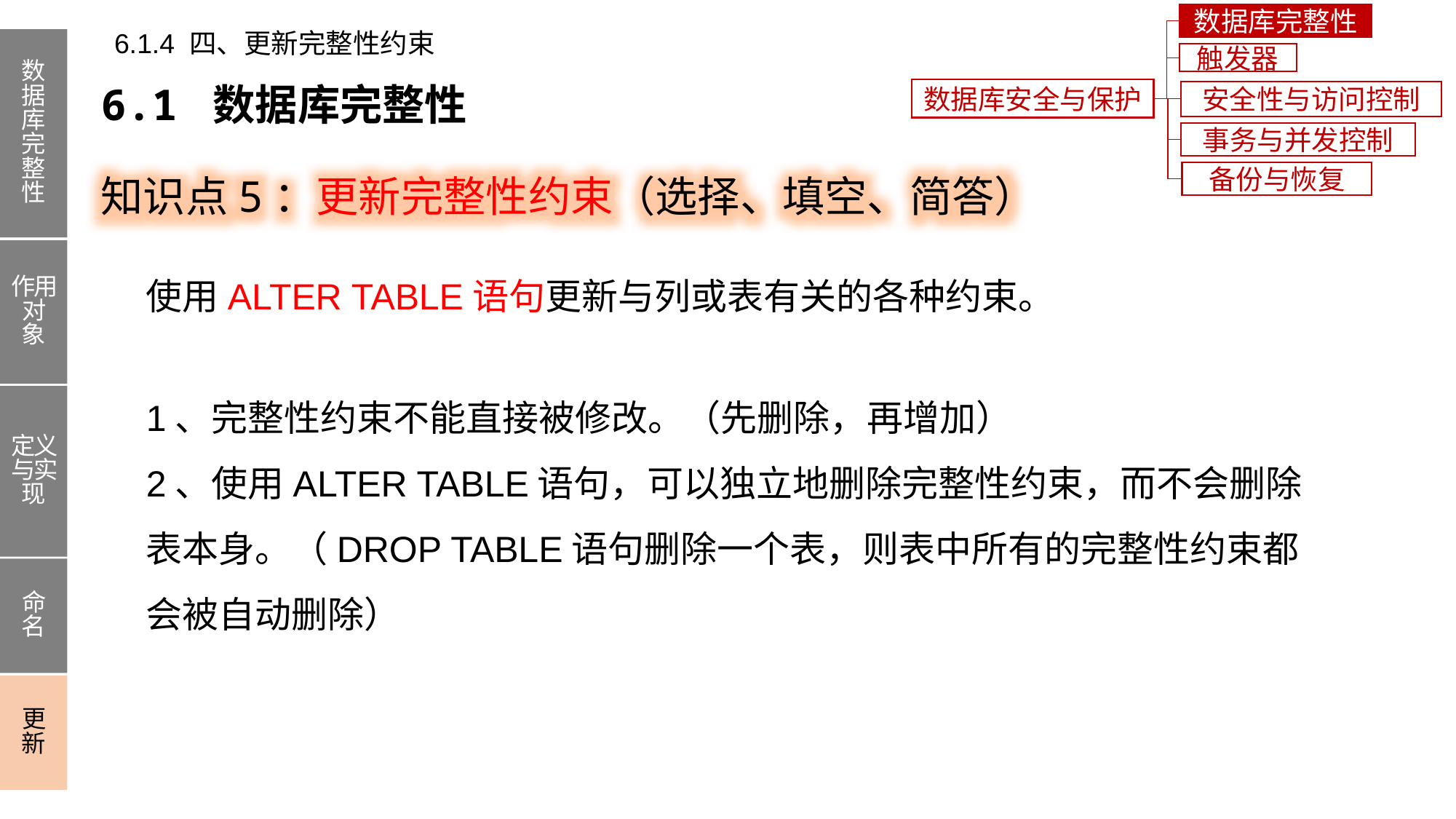

数据库完整性
6.1.4 四、更新完整性约束
数据库完整性
作用对象
定义与实现
命名
更新
触发器
6.1 数据库完整性
数据库安全与保护
安全性与访问控制
事务与并发控制
知识点5：更新完整性约束（选择、填空、简答）
备份与恢复
使用ALTER TABLE语句更新与列或表有关的各种约束。

1、完整性约束不能直接被修改。（先删除，再增加）
2、使用ALTER TABLE语句，可以独立地删除完整性约束，而不会删除表本身。（DROP TABLE语句删除一个表，则表中所有的完整性约束都会被自动删除）